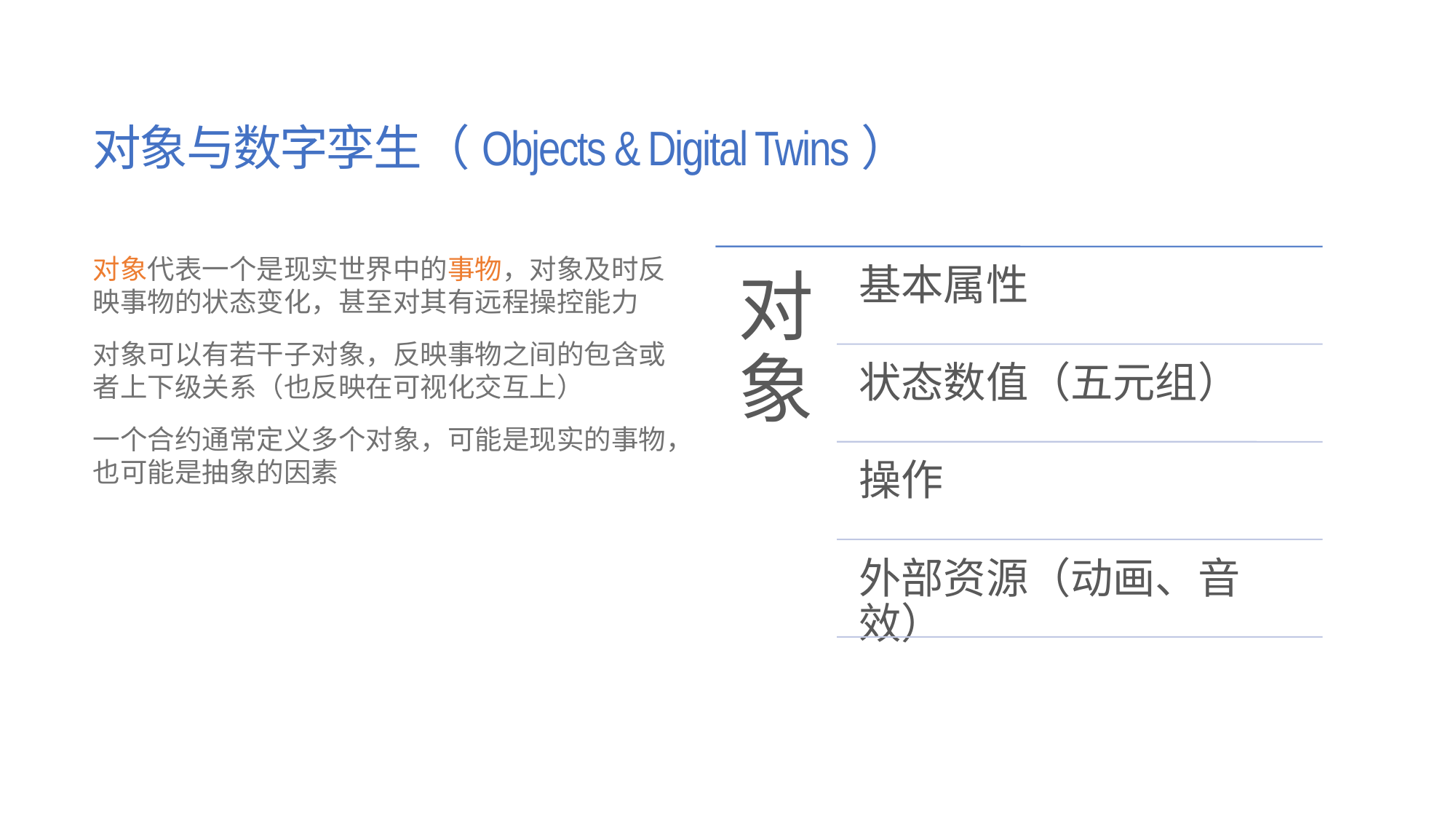

# 对象与数字孪生（Objects & Digital Twins）
对象代表一个是现实世界中的事物，对象及时反映事物的状态变化，甚至对其有远程操控能力
对象可以有若干子对象，反映事物之间的包含或者上下级关系（也反映在可视化交互上）
一个合约通常定义多个对象，可能是现实的事物，也可能是抽象的因素
对象
基本属性
状态数值（五元组）
操作
外部资源（动画、音效）